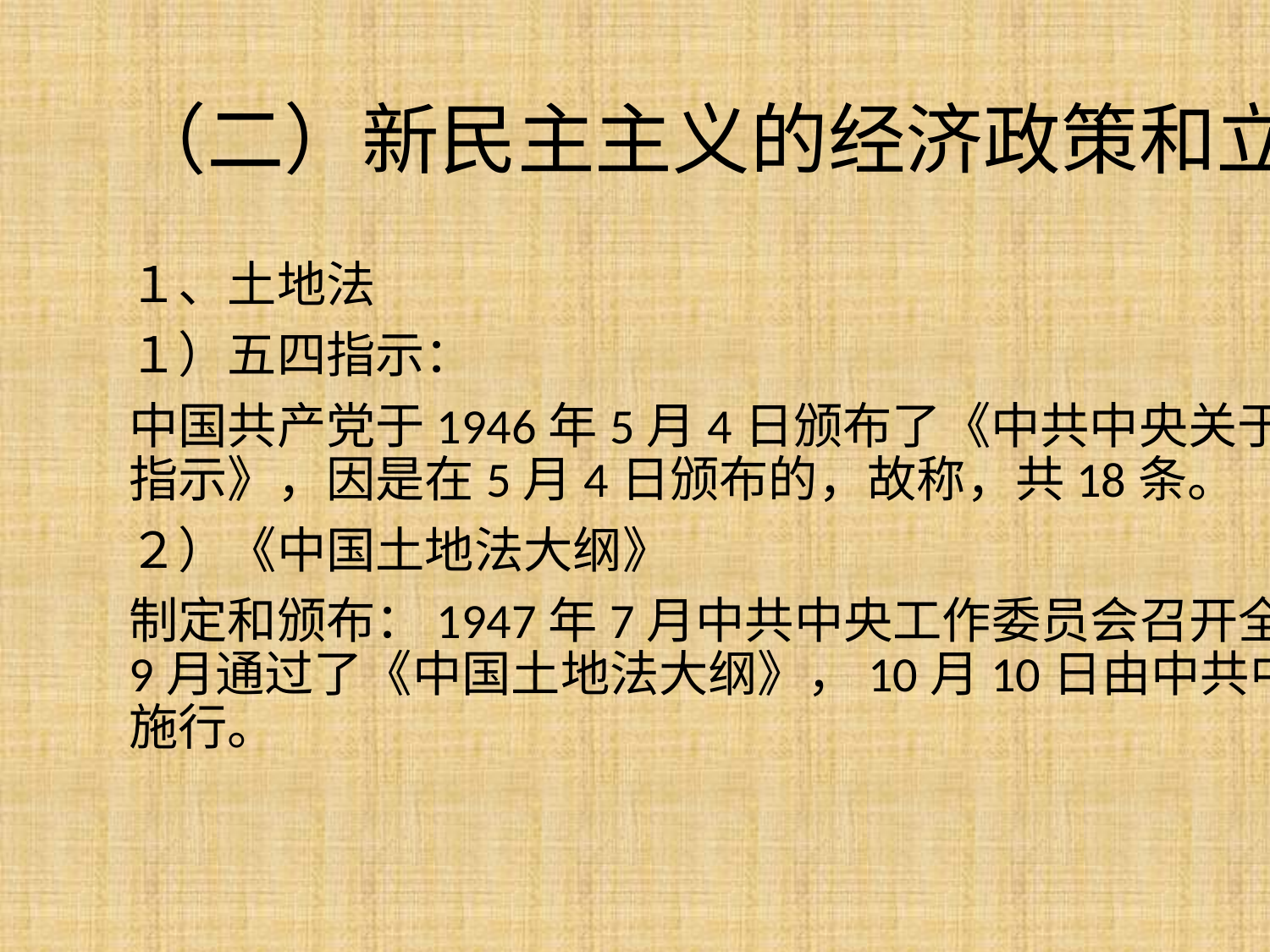

# （二）新民主主义的经济政策和立法
１、土地法
１）五四指示：
中国共产党于1946年5月4日颁布了《中共中央关于土地问题的指示》，因是在5月4日颁布的，故称，共18条。
２）《中国土地法大纲》
制定和颁布：1947年7月中共中央工作委员会召开全国土地会议，9月通过了《中国土地法大纲》，10月10日由中共中央正式公布施行。